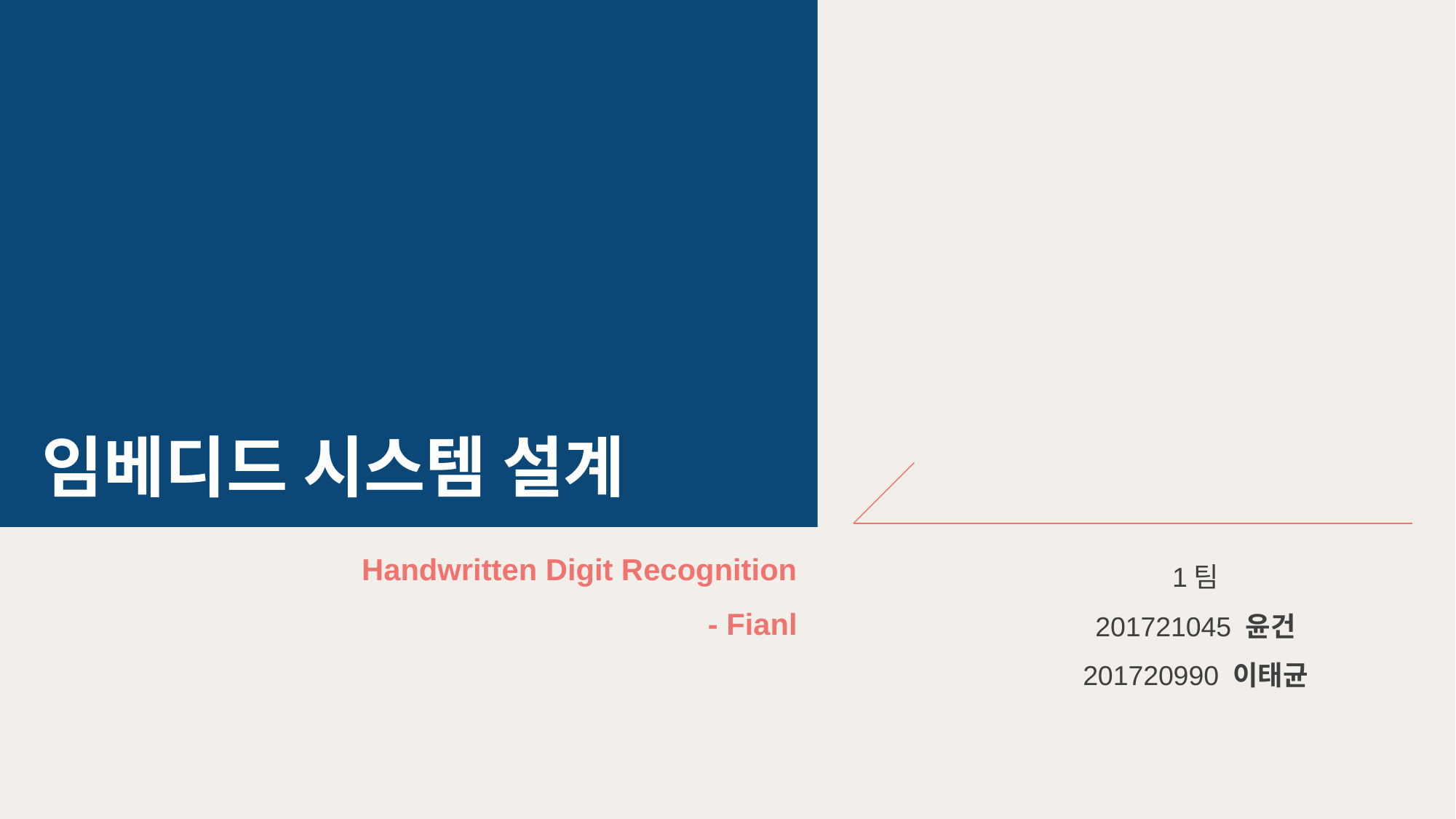

임베디드 시스템 설계

Handwritten Digit Recognition
 - Fianl
1팀
201721045 윤건
201720990 이태균